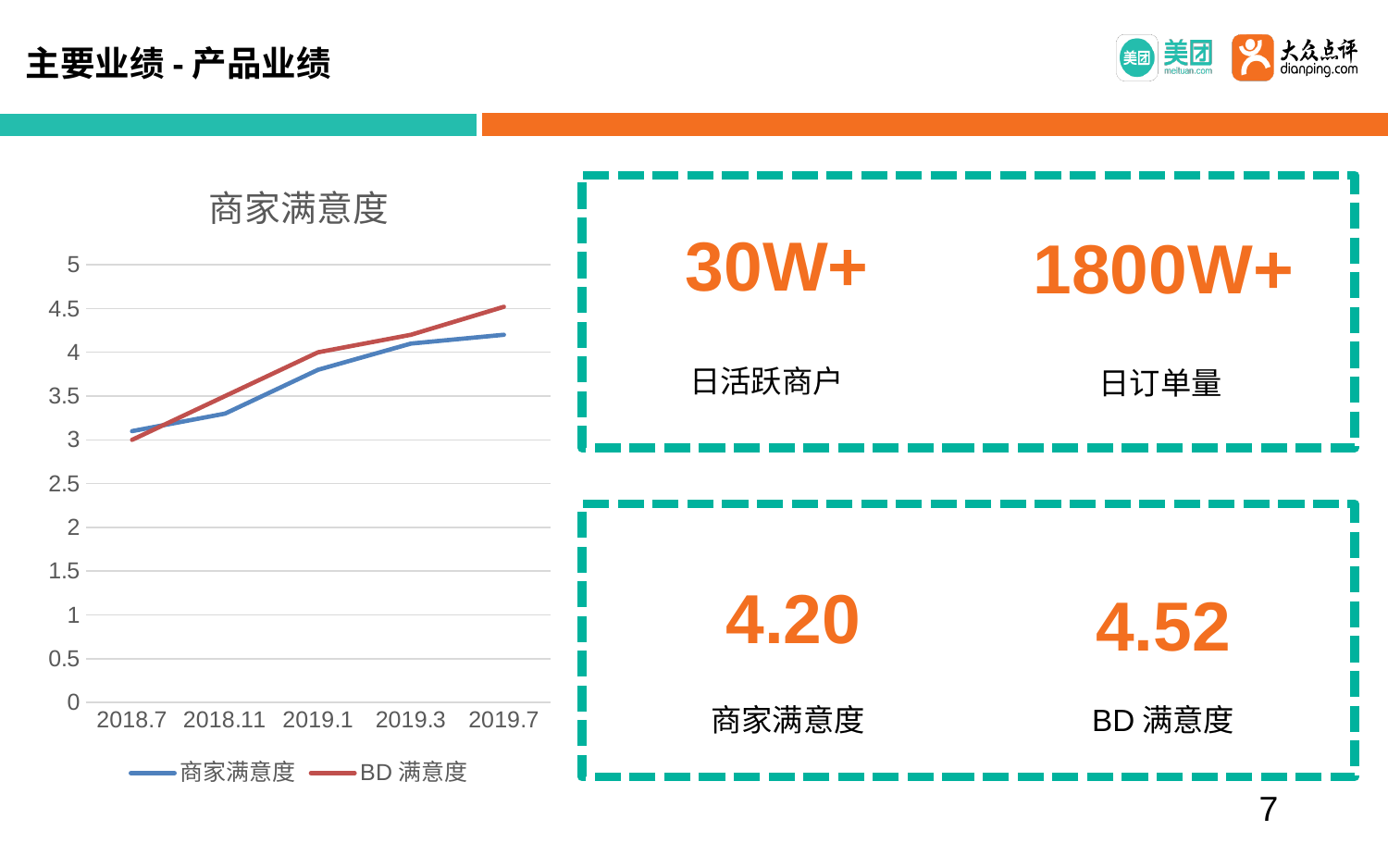

主要业绩-产品业绩

### Chart: 商家满意度

| Category | 商家满意度 | BD满意度 |
|---|---|---|
| 2018.7 | 3.1 | 3.0 |
| 2018.11 | 3.3 | 3.5 |
| 2019.1 | 3.8 | 4.0 |
| 2019.3 | 4.1 | 4.2 |
| 2019.7 | 4.2 | 4.52 |
30W+
日活跃商户
1800W+
日订单量

4.20
商家满意度
4.52

BD满意度
7